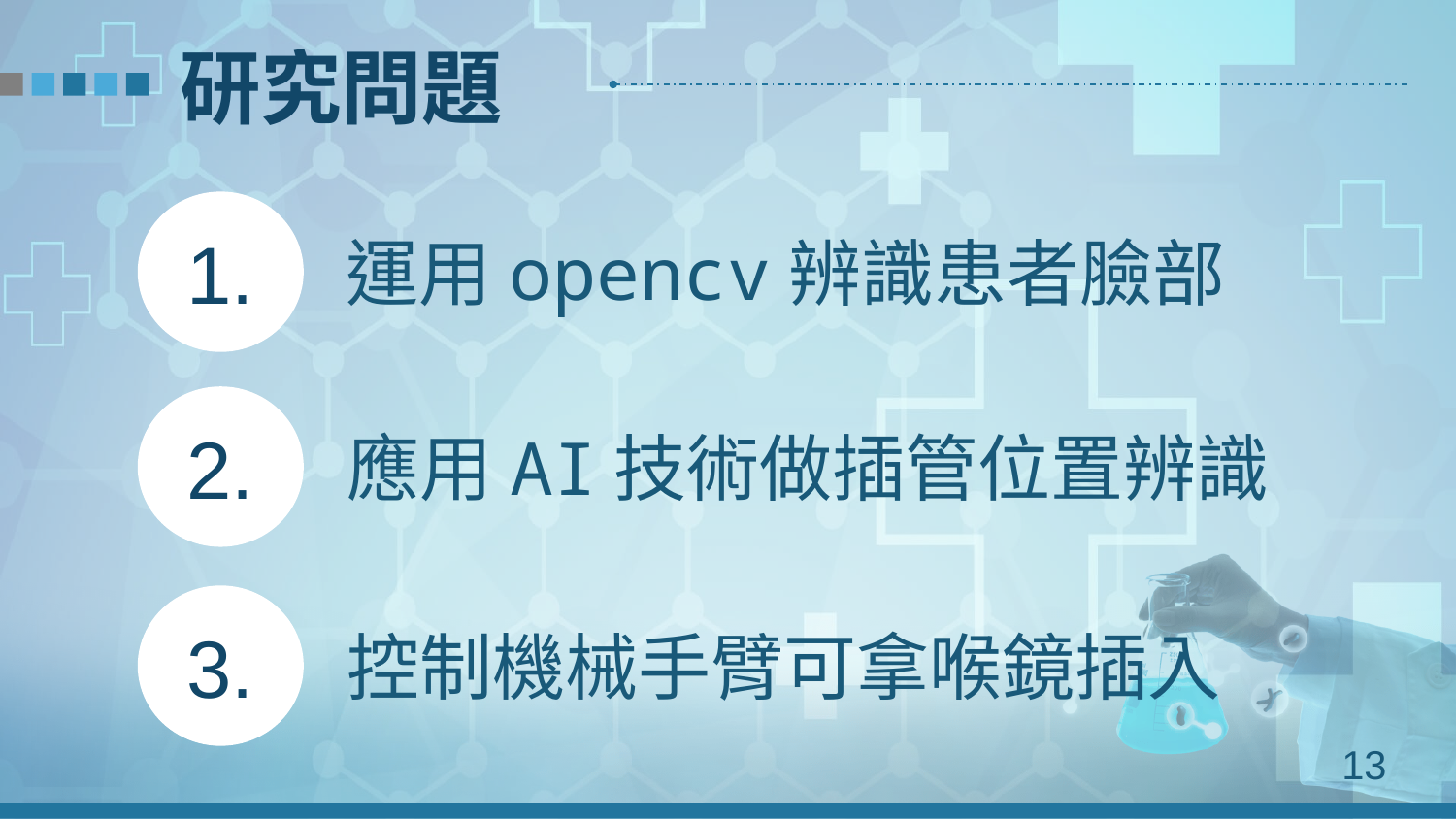

研究問題

1.
運用opencv辨識患者臉部
2.
應用AI技術做插管位置辨識
3.
控制機械手臂可拿喉鏡插入
13